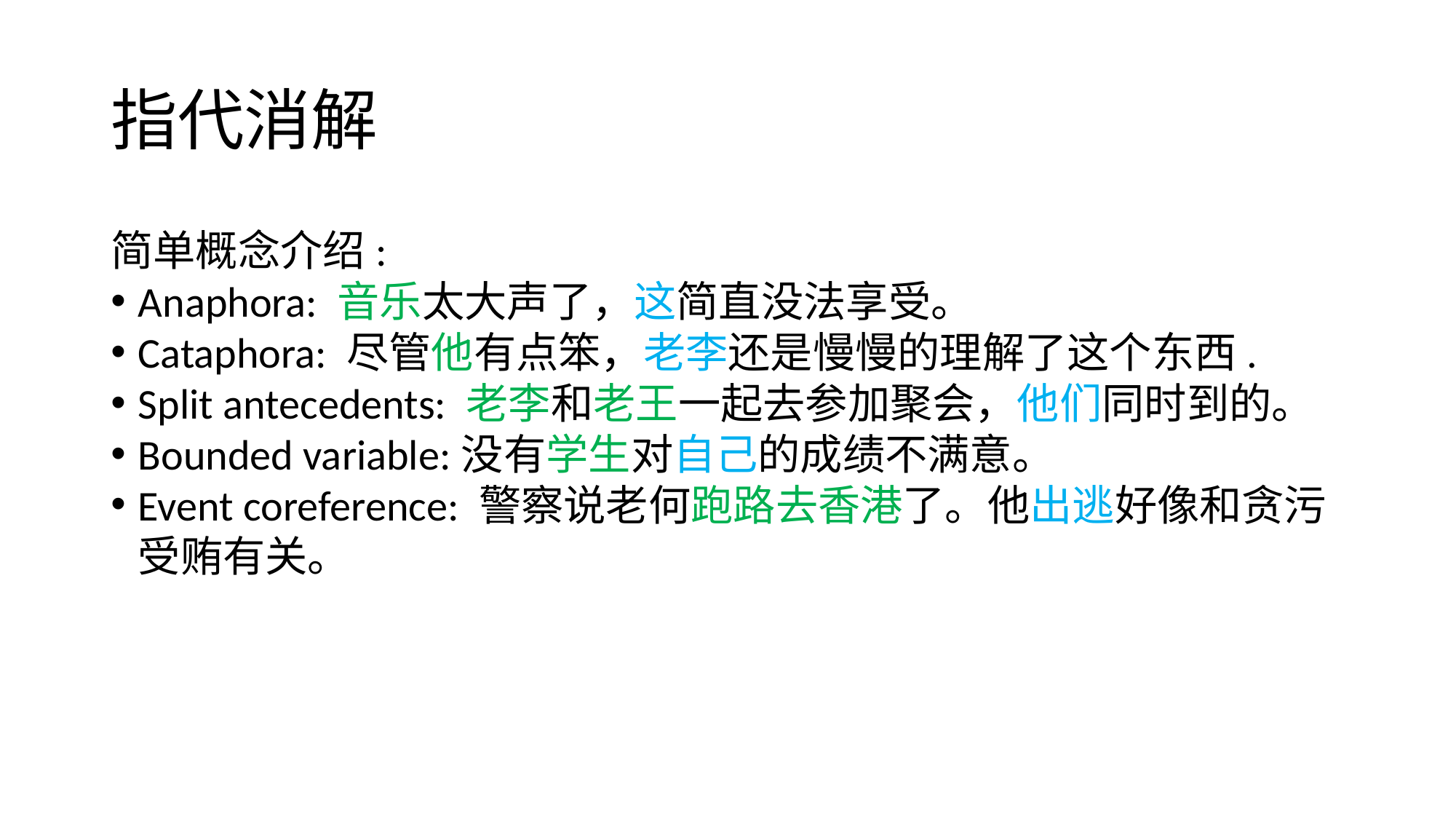

# 指代消解
简单概念介绍:
Anaphora: 音乐太大声了，这简直没法享受。
Cataphora: 尽管他有点笨，老李还是慢慢的理解了这个东西.
Split antecedents: 老李和老王一起去参加聚会，他们同时到的。
Bounded variable:没有学生对自己的成绩不满意。
Event coreference: 警察说老何跑路去香港了。他出逃好像和贪污受贿有关。